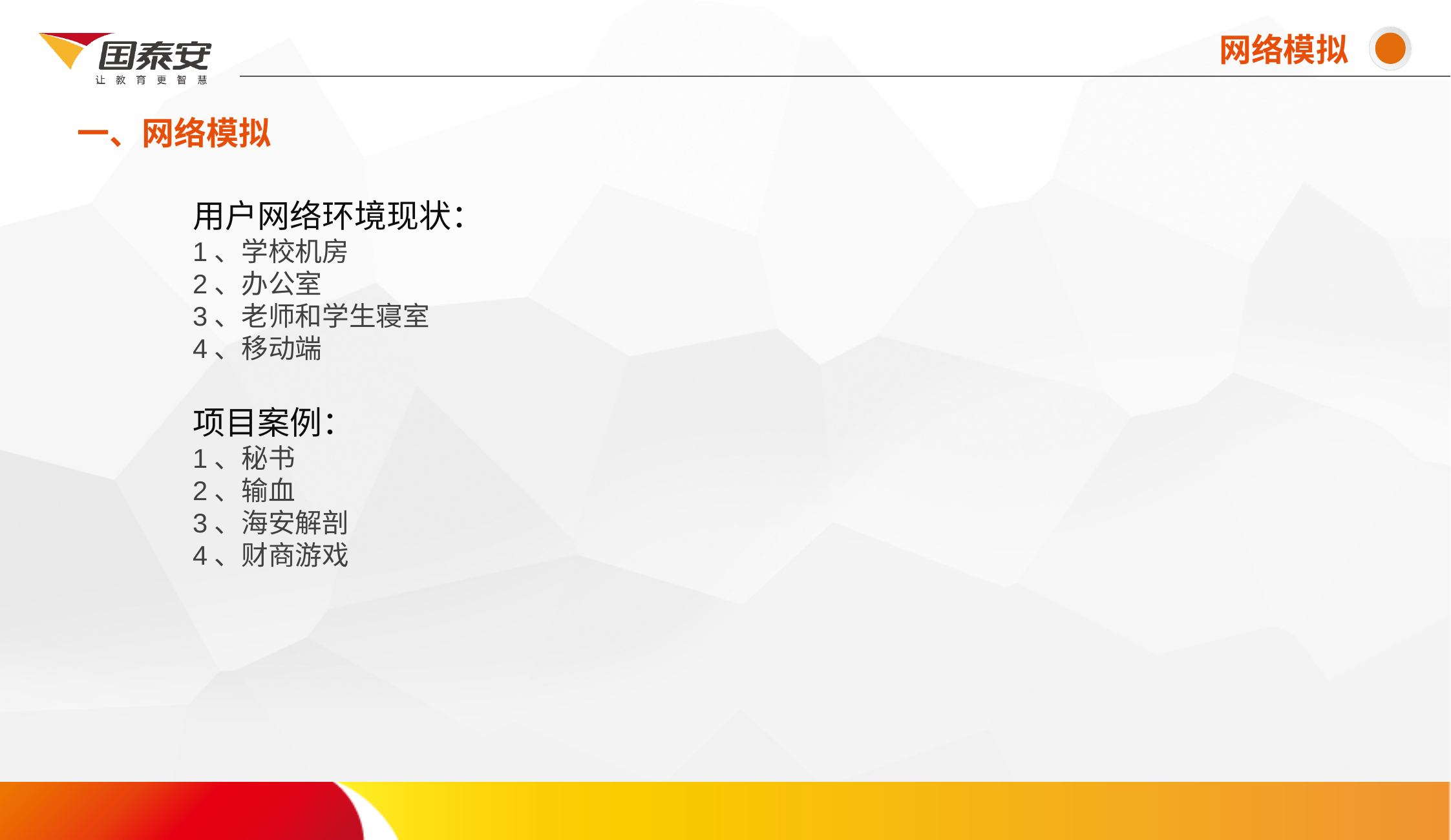

网络模拟
一、网络模拟
# 用户网络环境现状： 1、学校机房 2、办公室 3、老师和学生寝室 4、移动端 项目案例： 1、秘书 2、输血 3、海安解剖 4、财商游戏